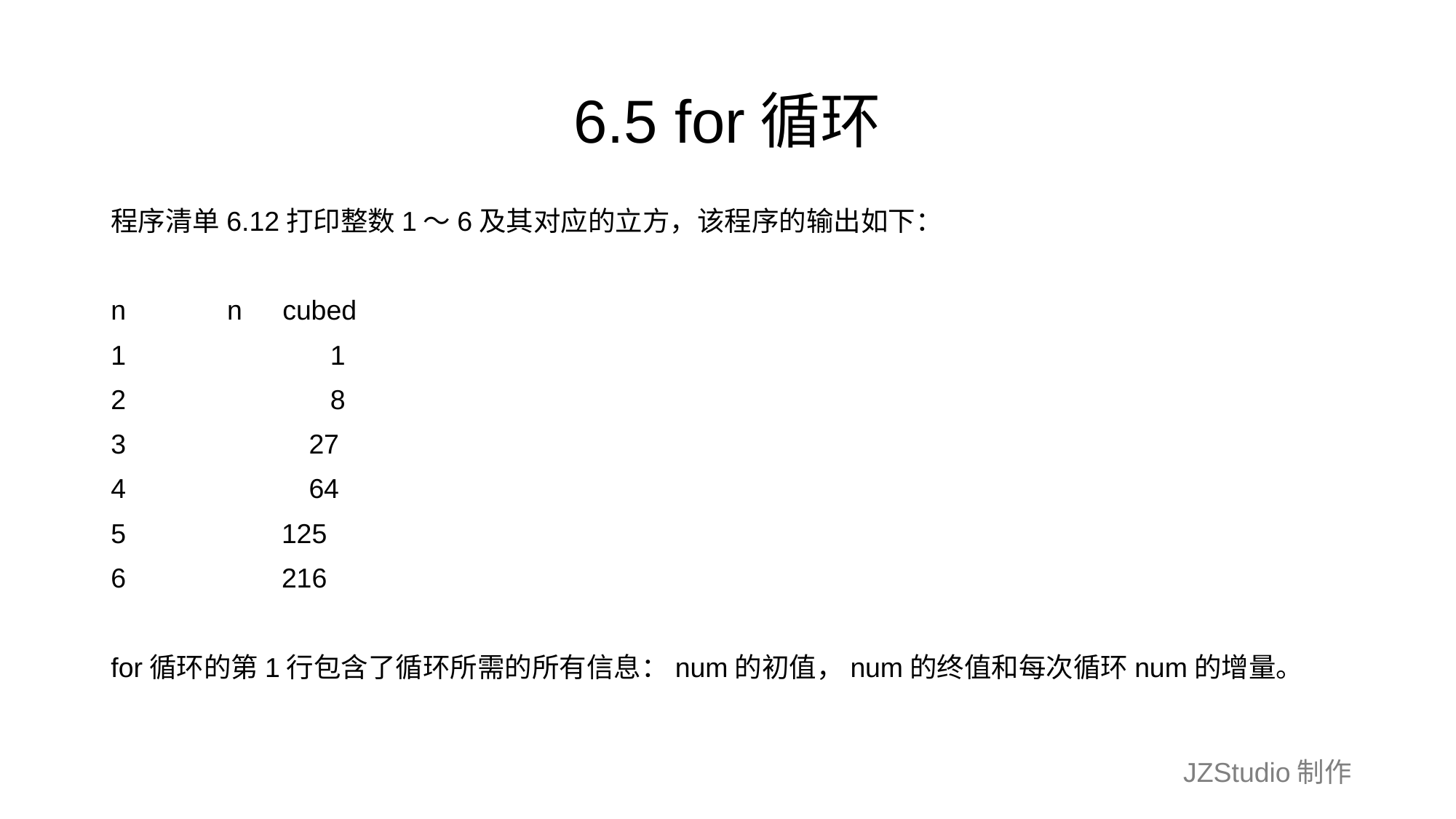

# 6.5 for循环
程序清单6.12打印整数1～6及其对应的立方，该程序的输出如下：

n　　　 n　cubed
1　　　　　　　1
2　　　　　　　8
3　　　　　　 27
4　　　　　　 64
5　　　　　 125
6　　　　　 216

for循环的第1行包含了循环所需的所有信息：num的初值，num的终值和每次循环num的增量。